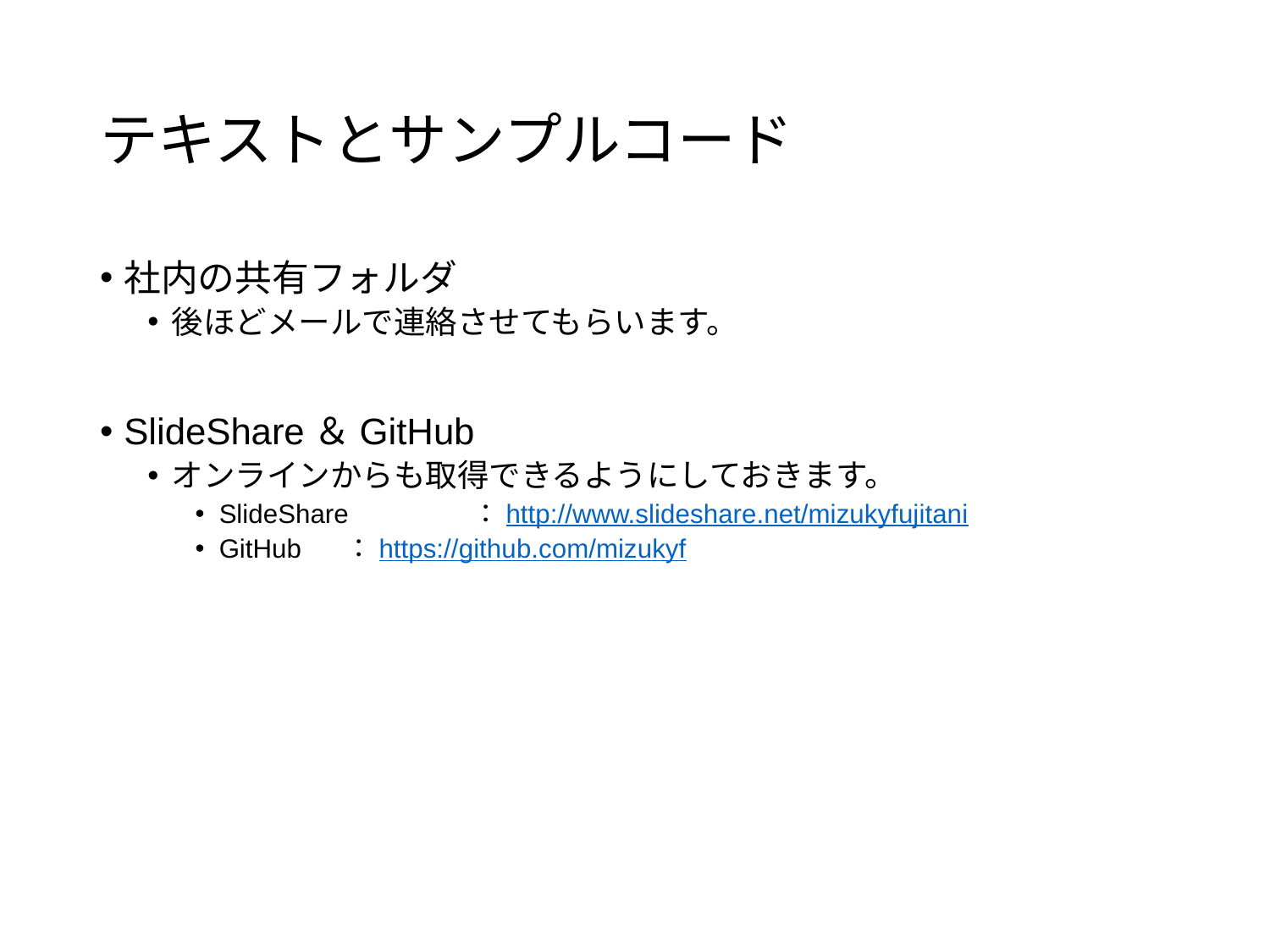

# テキストとサンプルコード
社内の共有フォルダ
後ほどメールで連絡させてもらいます。

SlideShare＆GitHub
オンラインからも取得できるようにしておきます。
SlideShare	：http://www.slideshare.net/mizukyfujitani
GitHub	：https://github.com/mizukyf